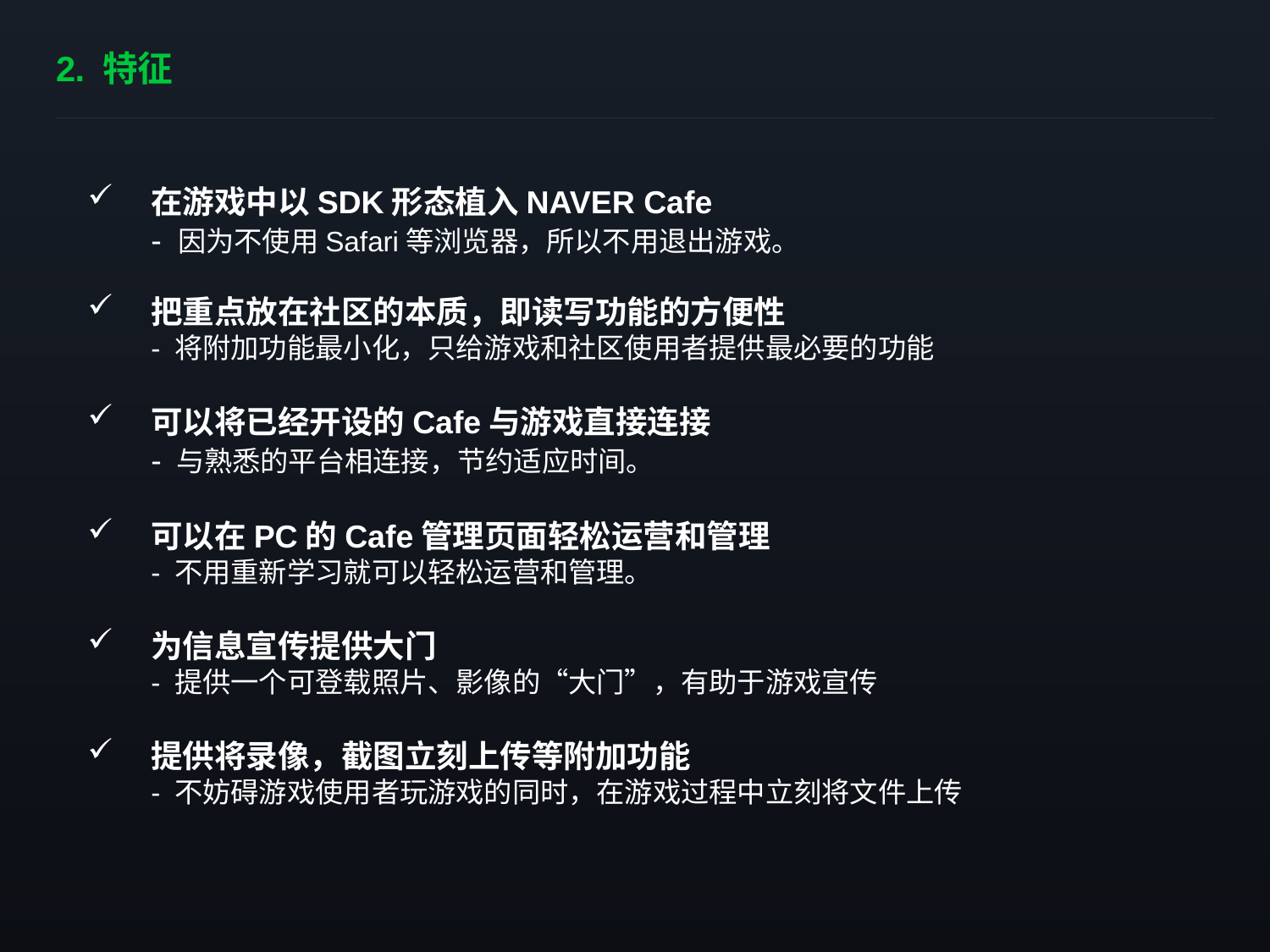

# 2. 特征
在游戏中以SDK形态植入NAVER Cafe
- 因为不使用Safari等浏览器，所以不用退出游戏。

把重点放在社区的本质，即读写功能的方便性
- 将附加功能最小化，只给游戏和社区使用者提供最必要的功能

可以将已经开设的Cafe与游戏直接连接
- 与熟悉的平台相连接，节约适应时间。

可以在PC的Cafe管理页面轻松运营和管理
- 不用重新学习就可以轻松运营和管理。

为信息宣传提供大门
- 提供一个可登载照片、影像的“大门”，有助于游戏宣传

提供将录像，截图立刻上传等附加功能
- 不妨碍游戏使用者玩游戏的同时，在游戏过程中立刻将文件上传